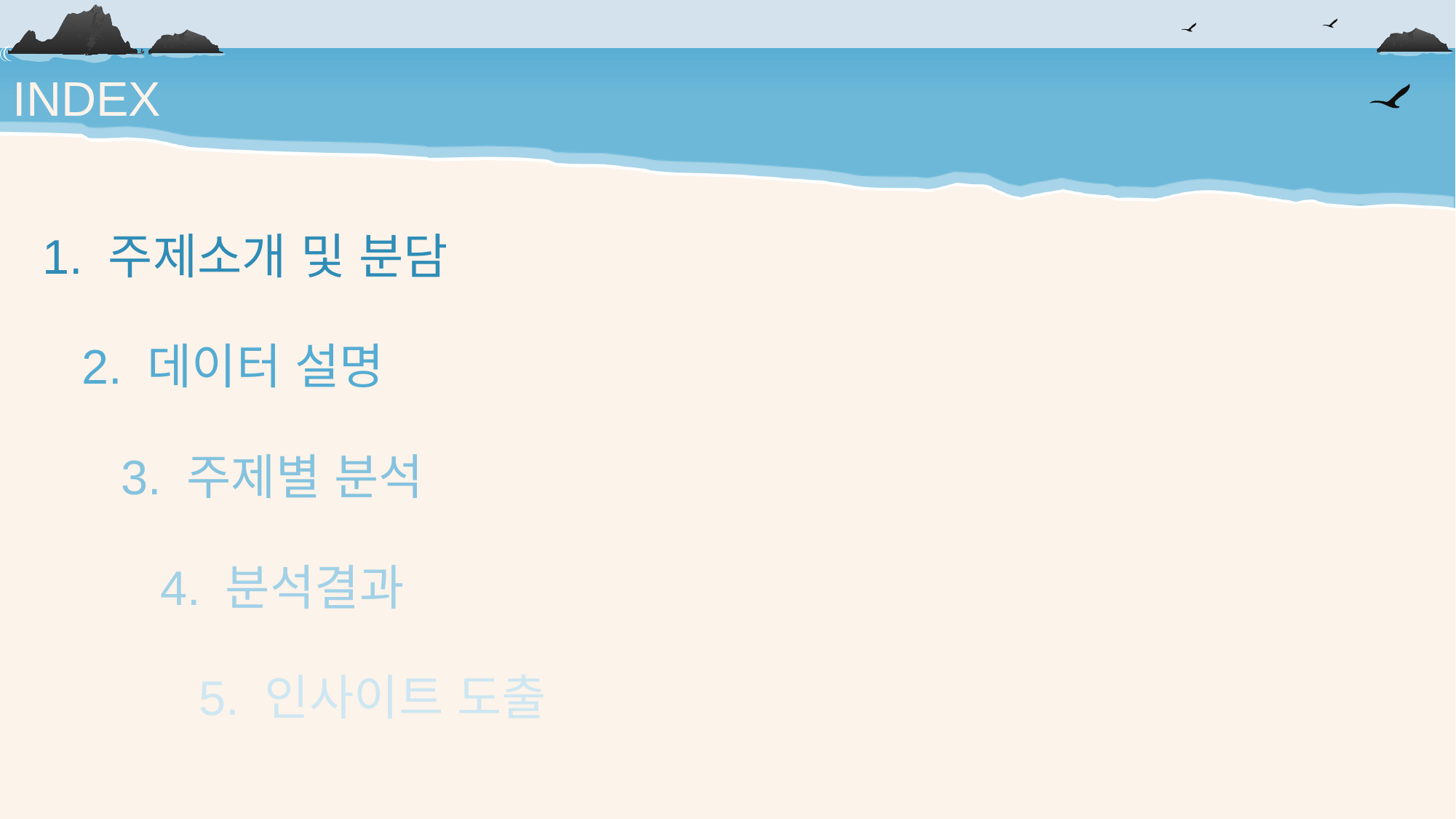

INDEX
1. 주제소개 및 분담
2. 데이터 설명
3. 주제별 분석
4. 분석결과
5. 인사이트 도출